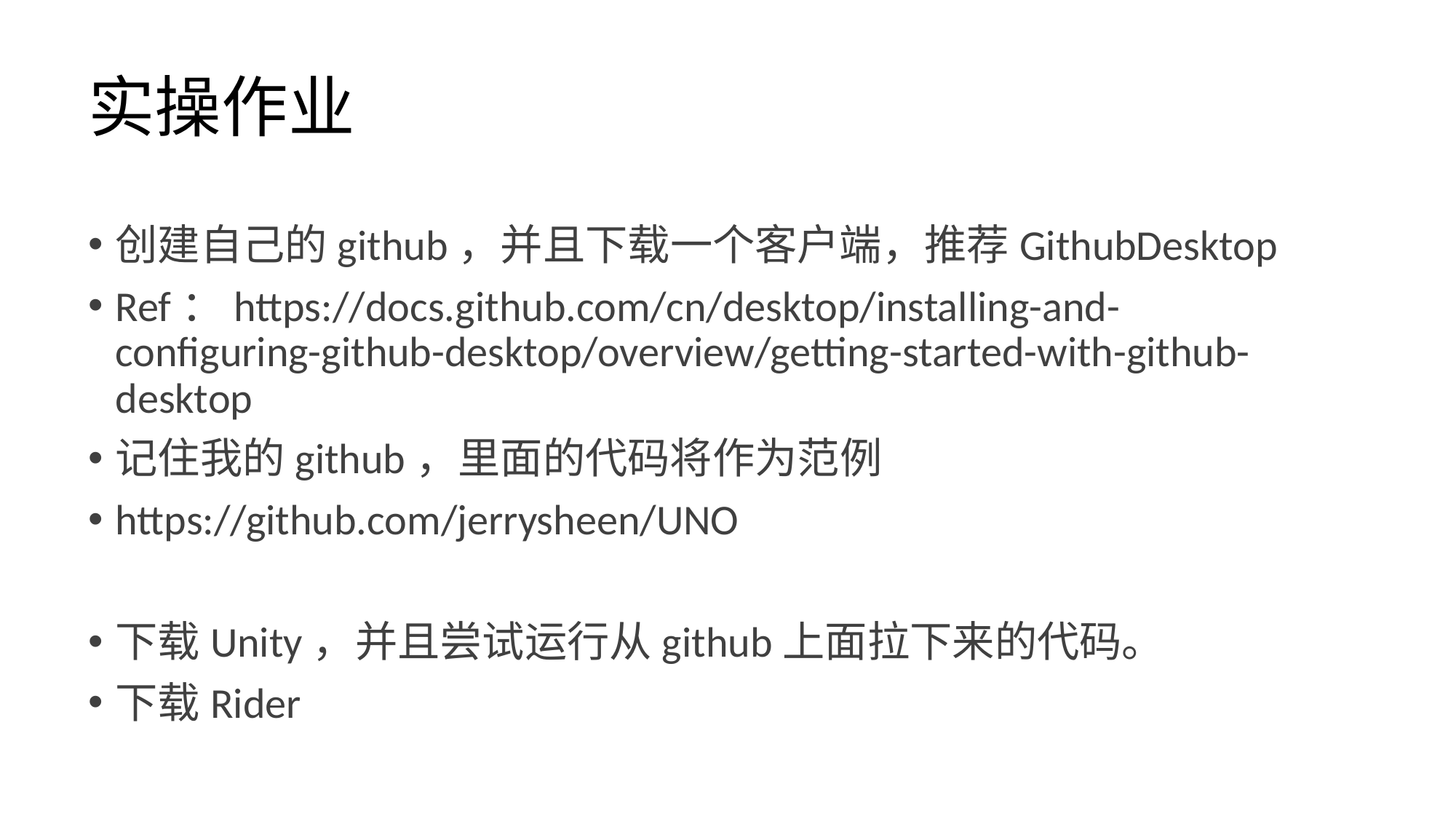

# 实操作业
创建自己的github，并且下载一个客户端，推荐GithubDesktop
Ref：https://docs.github.com/cn/desktop/installing-and-configuring-github-desktop/overview/getting-started-with-github-desktop
记住我的github，里面的代码将作为范例
https://github.com/jerrysheen/UNO

下载Unity，并且尝试运行从github上面拉下来的代码。
下载Rider